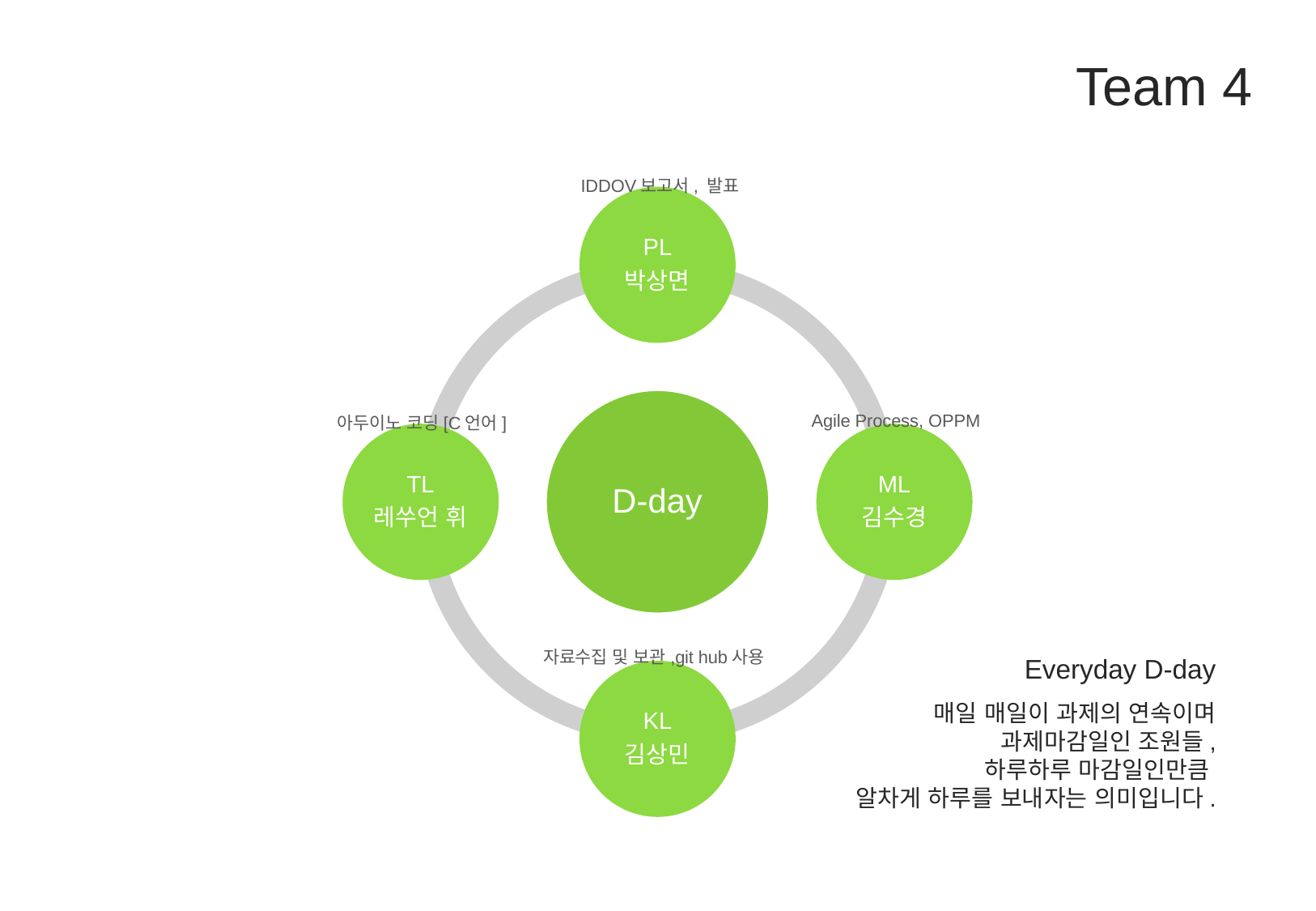

Team 4
IDDOV보고서, 발표
D-day
PL
박상면
ML
김수경
KL
김상민
TL
레쑤언 휘
아두이노 코딩[C언어]
Agile Process, OPPM
자료수집 및 보관,git hub사용
Everyday D-day
매일 매일이 과제의 연속이며
과제마감일인 조원들,
하루하루 마감일인만큼
알차게 하루를 보내자는 의미입니다.